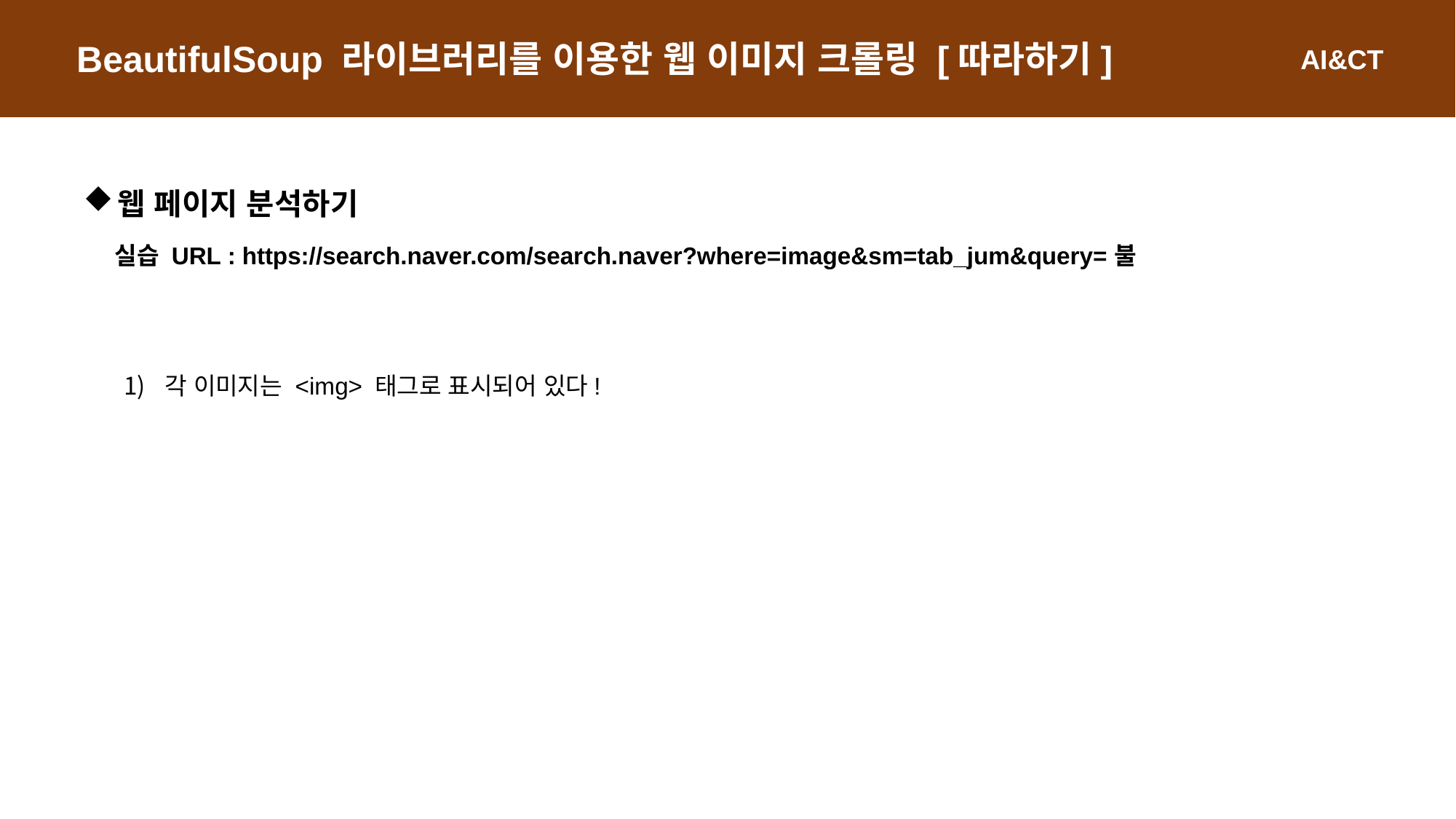

BeautifulSoup 라이브러리를 이용한 웹 이미지 크롤링 [따라하기]
웹 페이지 분석하기
실습 URL : https://search.naver.com/search.naver?where=image&sm=tab_jum&query=불
각 이미지는 <img> 태그로 표시되어 있다!